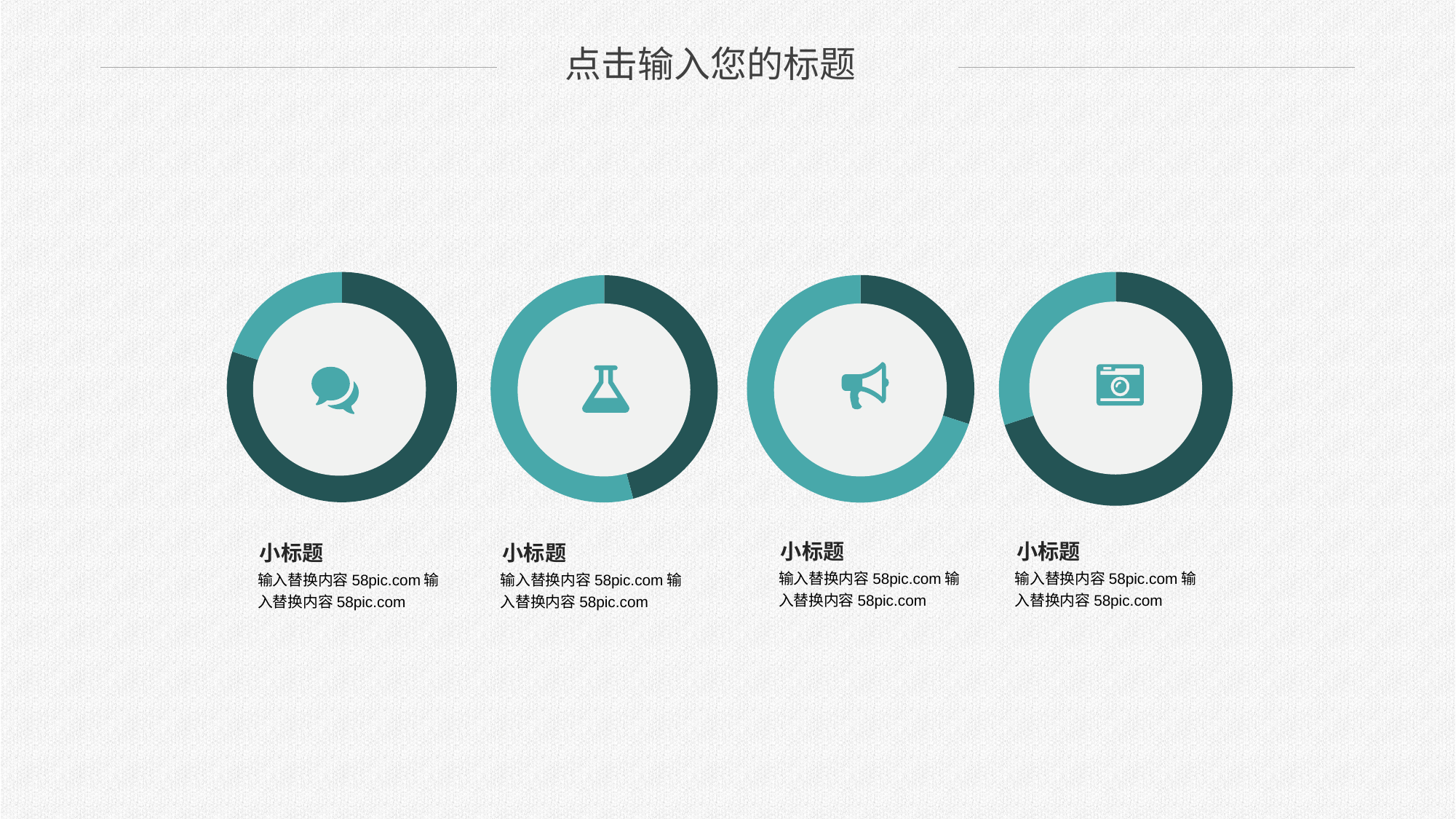

点击输入您的标题

### Chart:

| Category |  |
|---|---|

### Chart:

| Category |  |
|---|---|

### Chart:

| Category |  |
|---|---|

### Chart:

| Category |  |
|---|---|

小标题
输入替换内容58pic.com输入替换内容58pic.com
小标题
输入替换内容58pic.com输入替换内容58pic.com
小标题
输入替换内容58pic.com输入替换内容58pic.com
小标题
输入替换内容58pic.com输入替换内容58pic.com